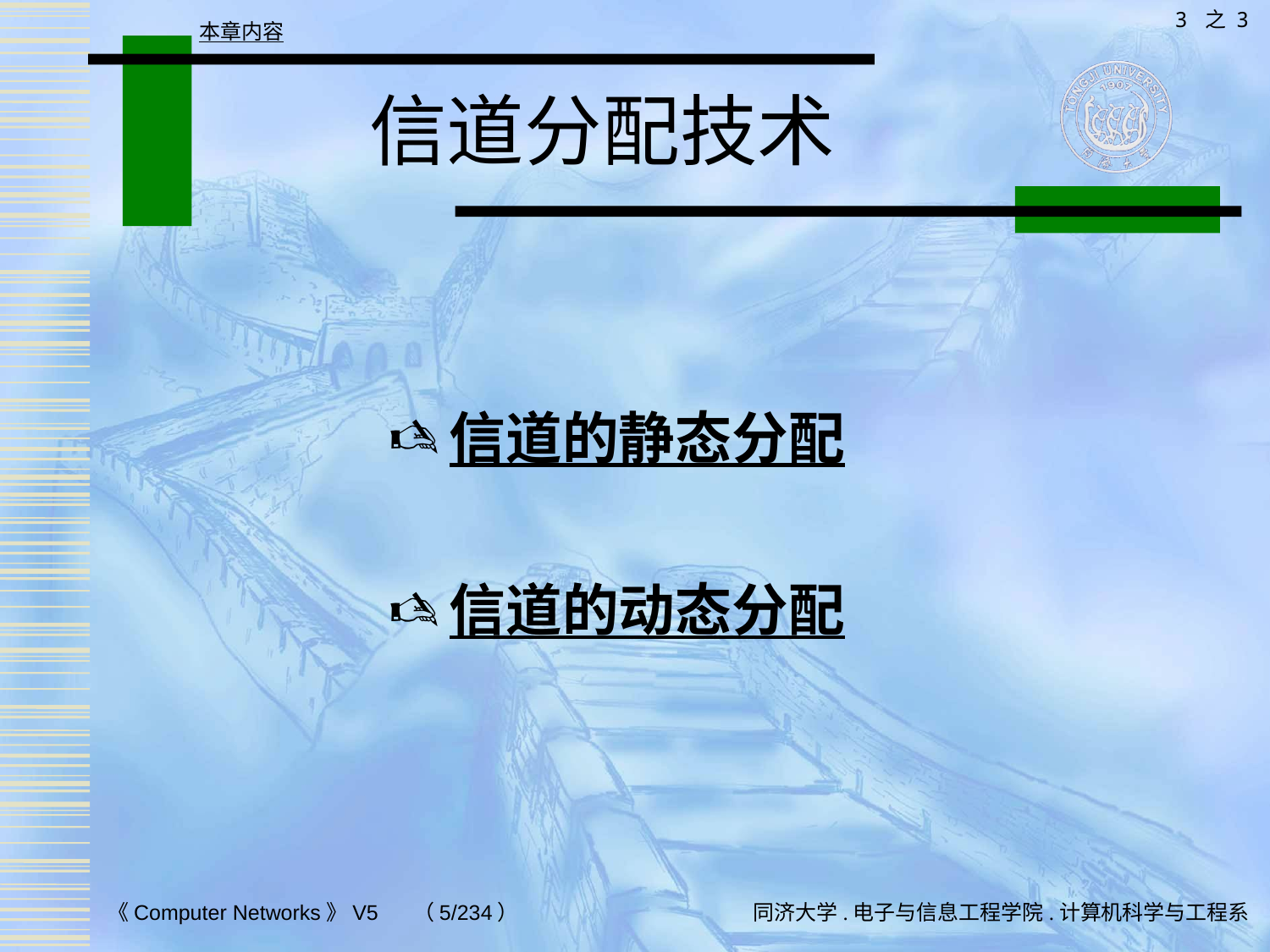

3 之 3
本章内容
# 信道分配技术
信道的静态分配

信道的动态分配